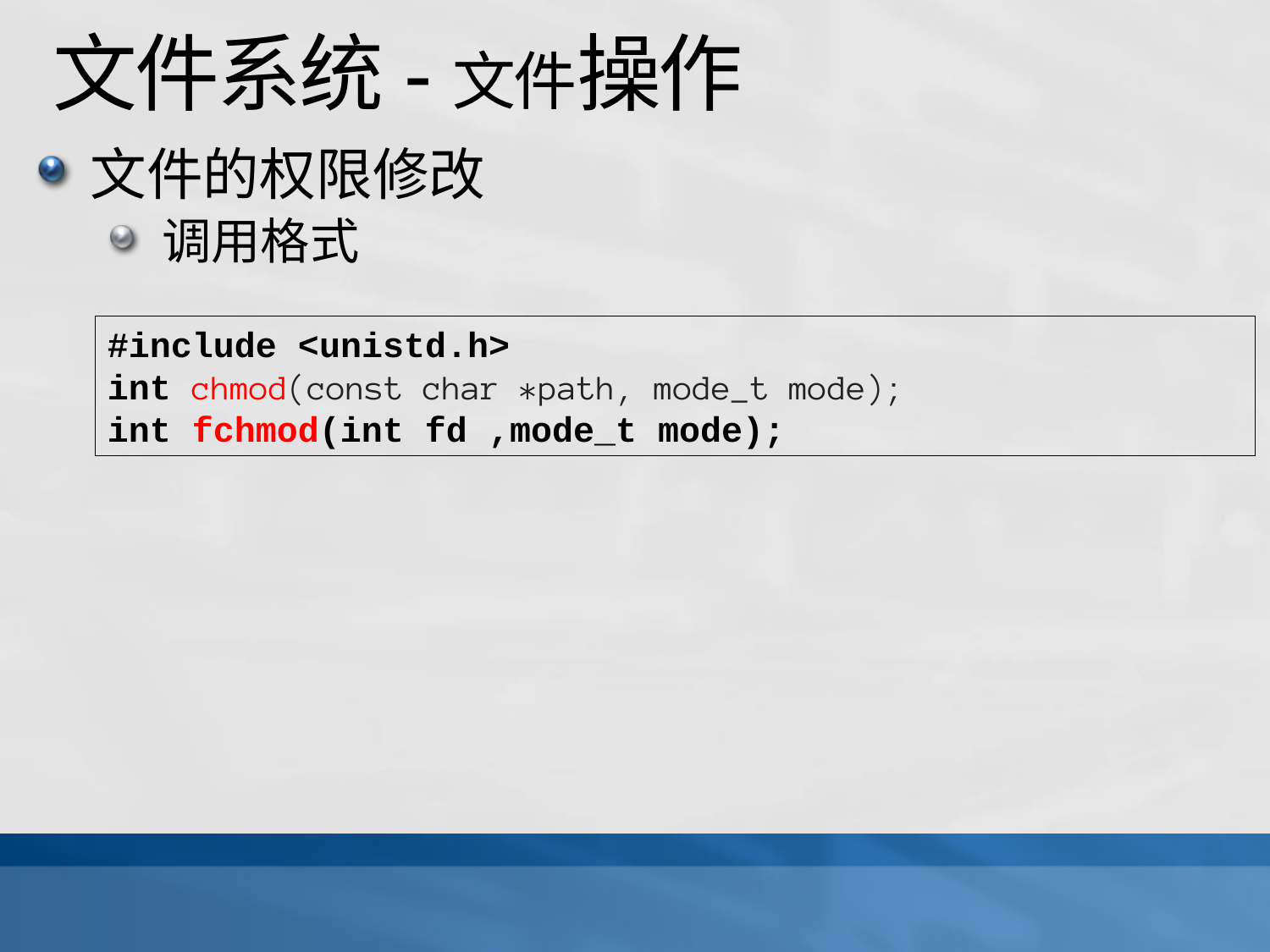

# 文件系统-文件操作
文件的权限修改
调用格式

#include <unistd.h>
int chmod(const char *path, mode_t mode);
int fchmod(int fd ,mode_t mode);